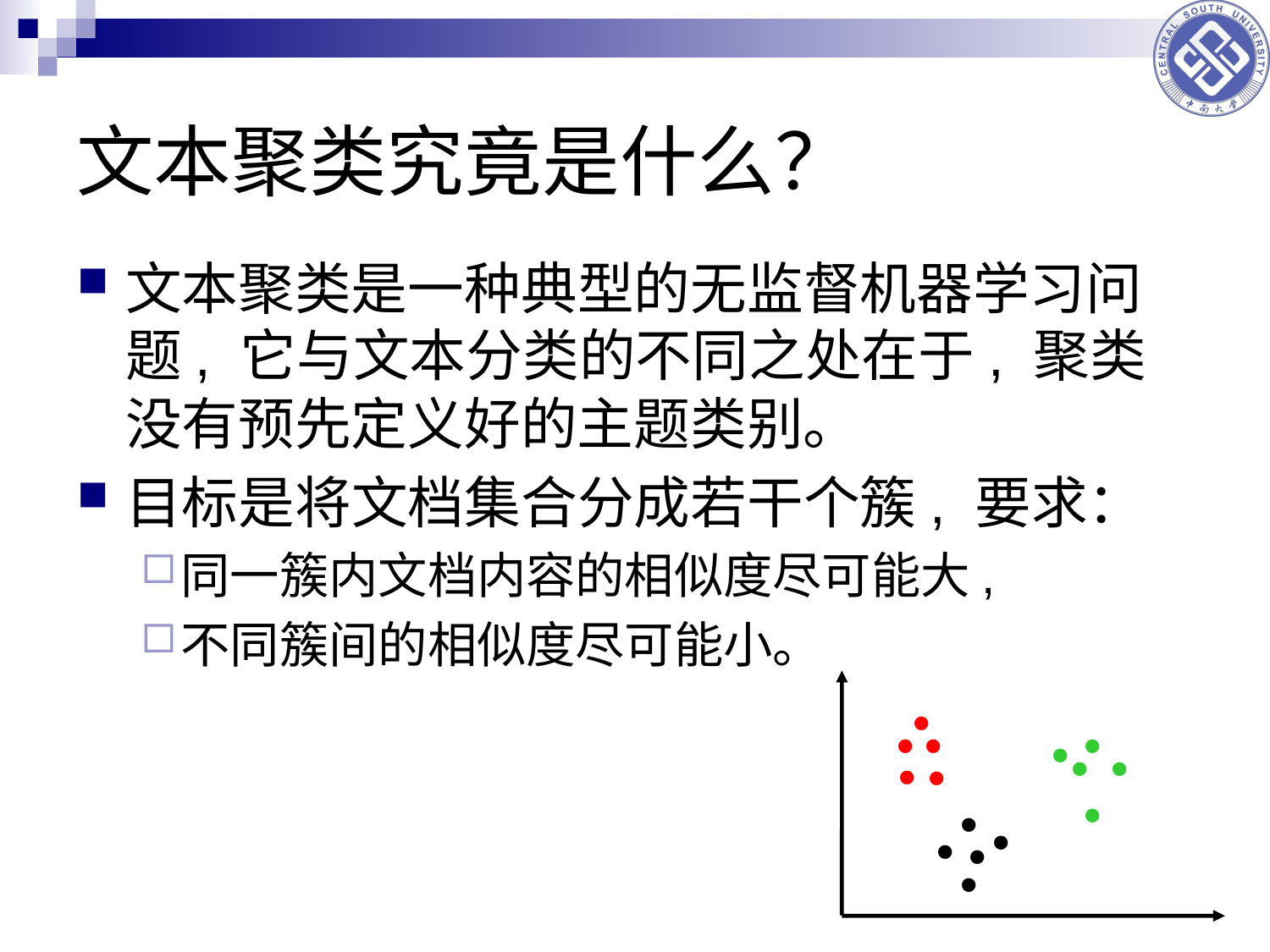

# 文本聚类究竟是什么？
文本聚类是一种典型的无监督机器学习问题, 它与文本分类的不同之处在于, 聚类没有预先定义好的主题类别。
目标是将文档集合分成若干个簇, 要求：
同一簇内文档内容的相似度尽可能大,
不同簇间的相似度尽可能小。

.
.
.
.
.
.
.
.
.
.
.
.
.
.
.